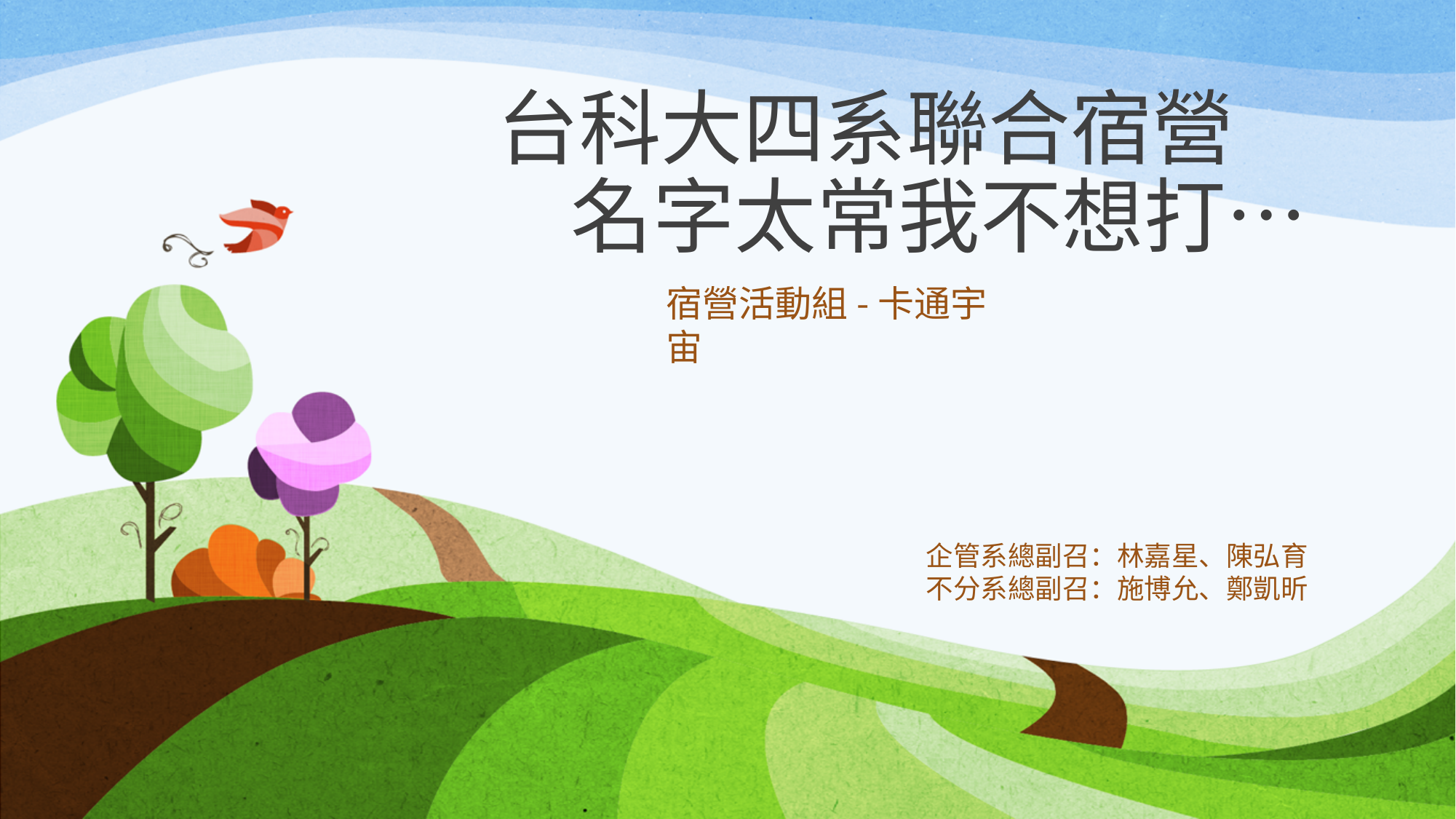

# 台科大四系聯合宿營 名字太常我不想打…
宿營活動組-卡通宇宙
企管系總副召：林嘉星、陳弘育
不分系總副召：施博允、鄭凱昕